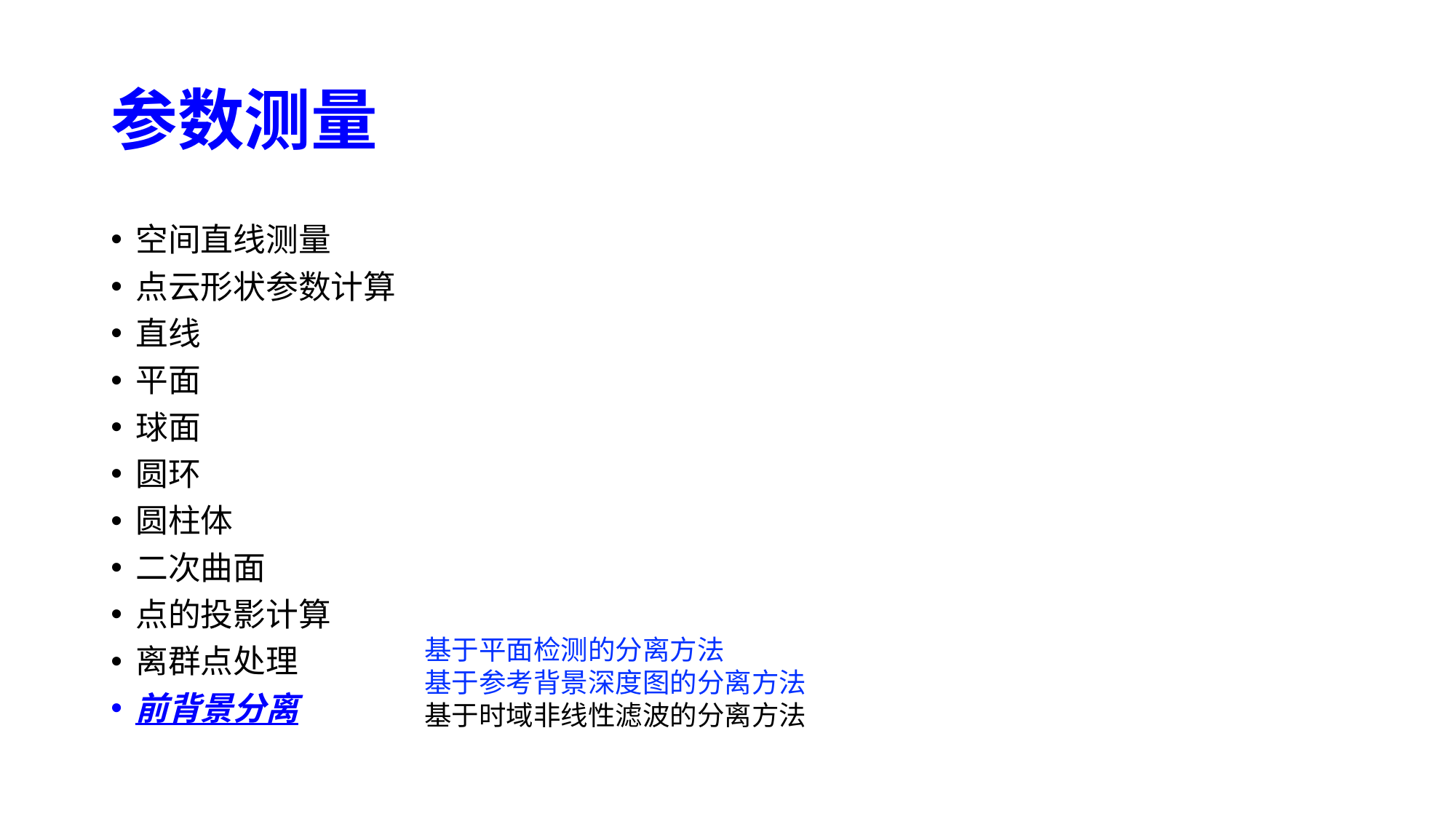

# 参数测量
空间直线测量
点云形状参数计算
直线
平面
球面
圆环
圆柱体
二次曲面
点的投影计算
离群点处理
前背景分离
基于平面检测的分离方法
基于参考背景深度图的分离方法
基于时域非线性滤波的分离方法